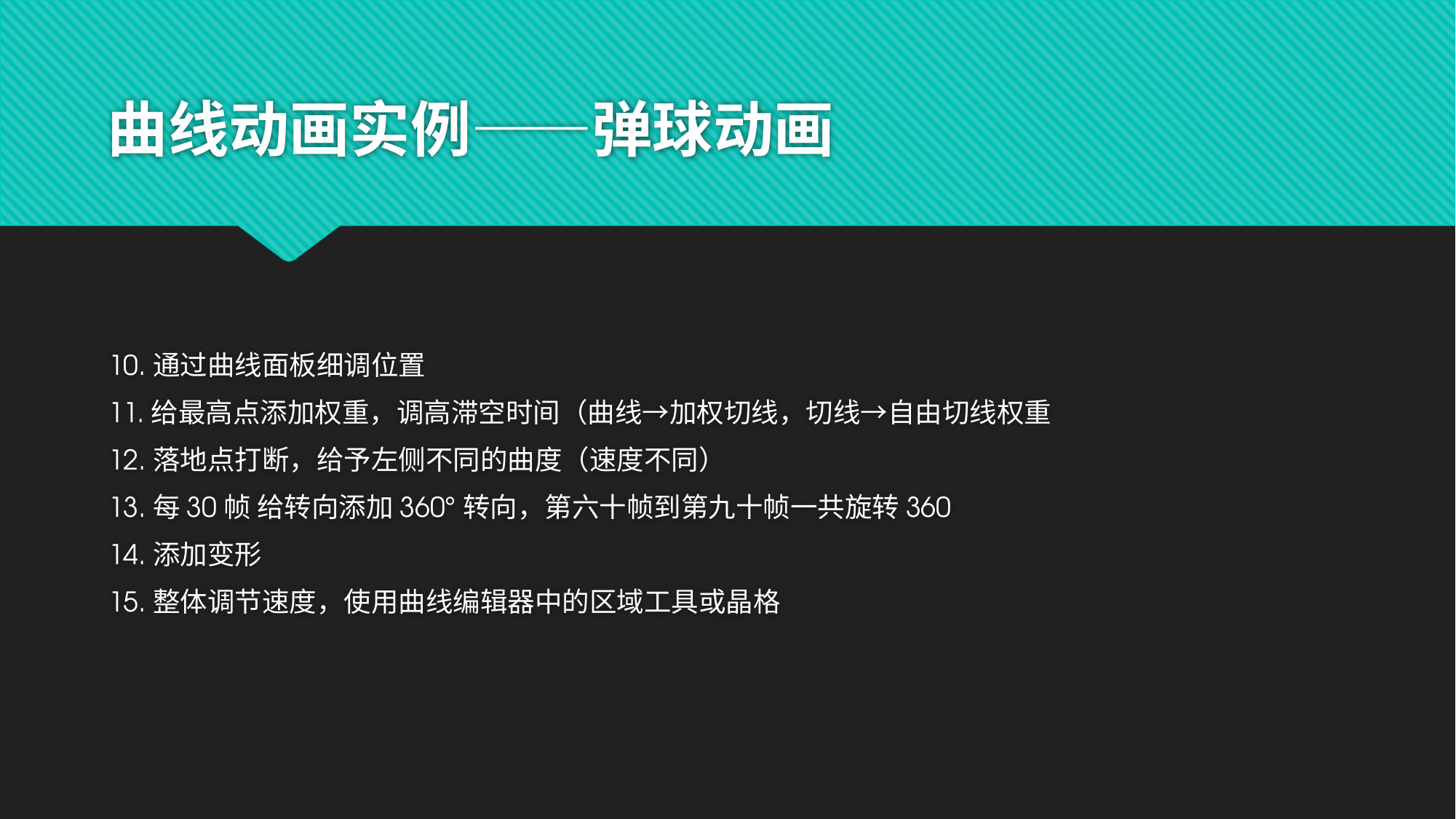

# 曲线动画实例——弹球动画
10.通过曲线面板细调位置
11.给最高点添加权重，调高滞空时间（曲线→加权切线，切线→自由切线权重
12.落地点打断，给予左侧不同的曲度（速度不同）
13.每30帧 给转向添加360°转向，第六十帧到第九十帧一共旋转360
14.添加变形
15.整体调节速度，使用曲线编辑器中的区域工具或晶格